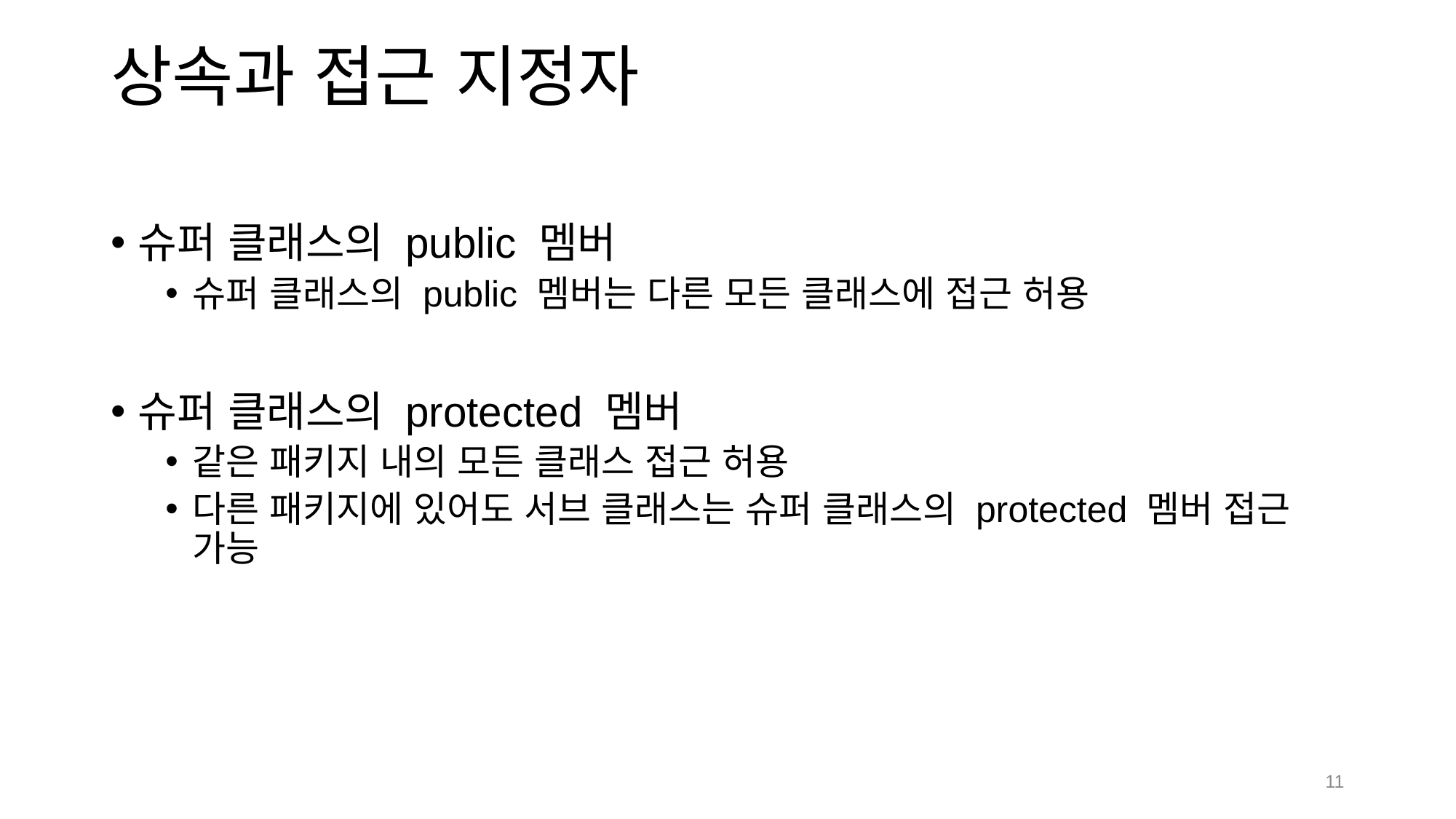

# 상속과 접근 지정자
슈퍼 클래스의 public 멤버
슈퍼 클래스의 public 멤버는 다른 모든 클래스에 접근 허용

슈퍼 클래스의 protected 멤버
같은 패키지 내의 모든 클래스 접근 허용
다른 패키지에 있어도 서브 클래스는 슈퍼 클래스의 protected 멤버 접근 가능

11